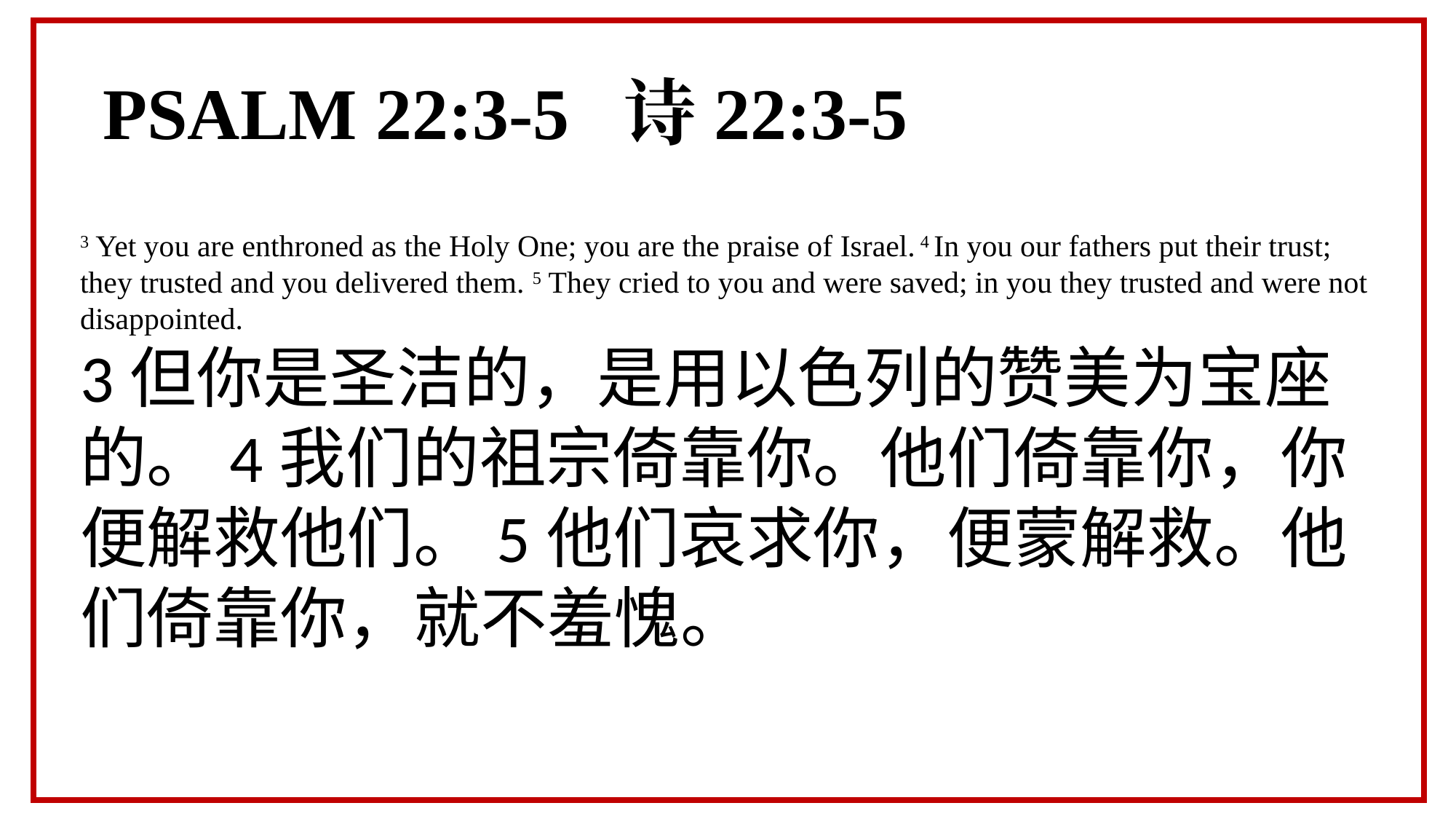

PSALM 22:3-5  诗22:3-5
3 Yet you are enthroned as the Holy One; you are the praise of Israel. 4 In you our fathers put their trust; they trusted and you delivered them. 5 They cried to you and were saved; in you they trusted and were not disappointed.
3但你是圣洁的，是用以色列的赞美为宝座的。4我们的祖宗倚靠你。他们倚靠你，你便解救他们。5他们哀求你，便蒙解救。他们倚靠你，就不羞愧。